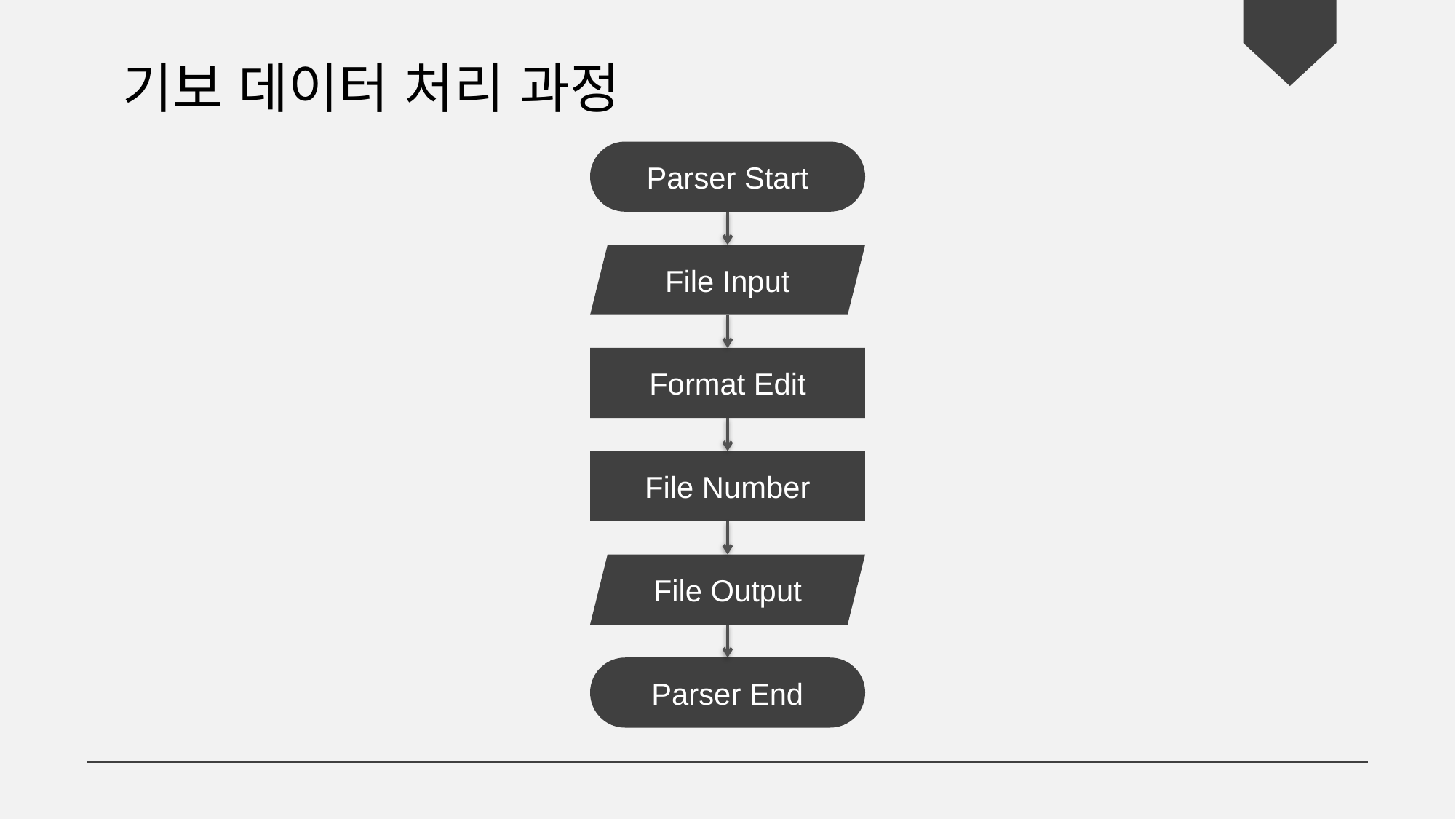

기보 데이터 처리 과정
Parser Start
File Input
Format Edit
File Number
File Output
Parser End